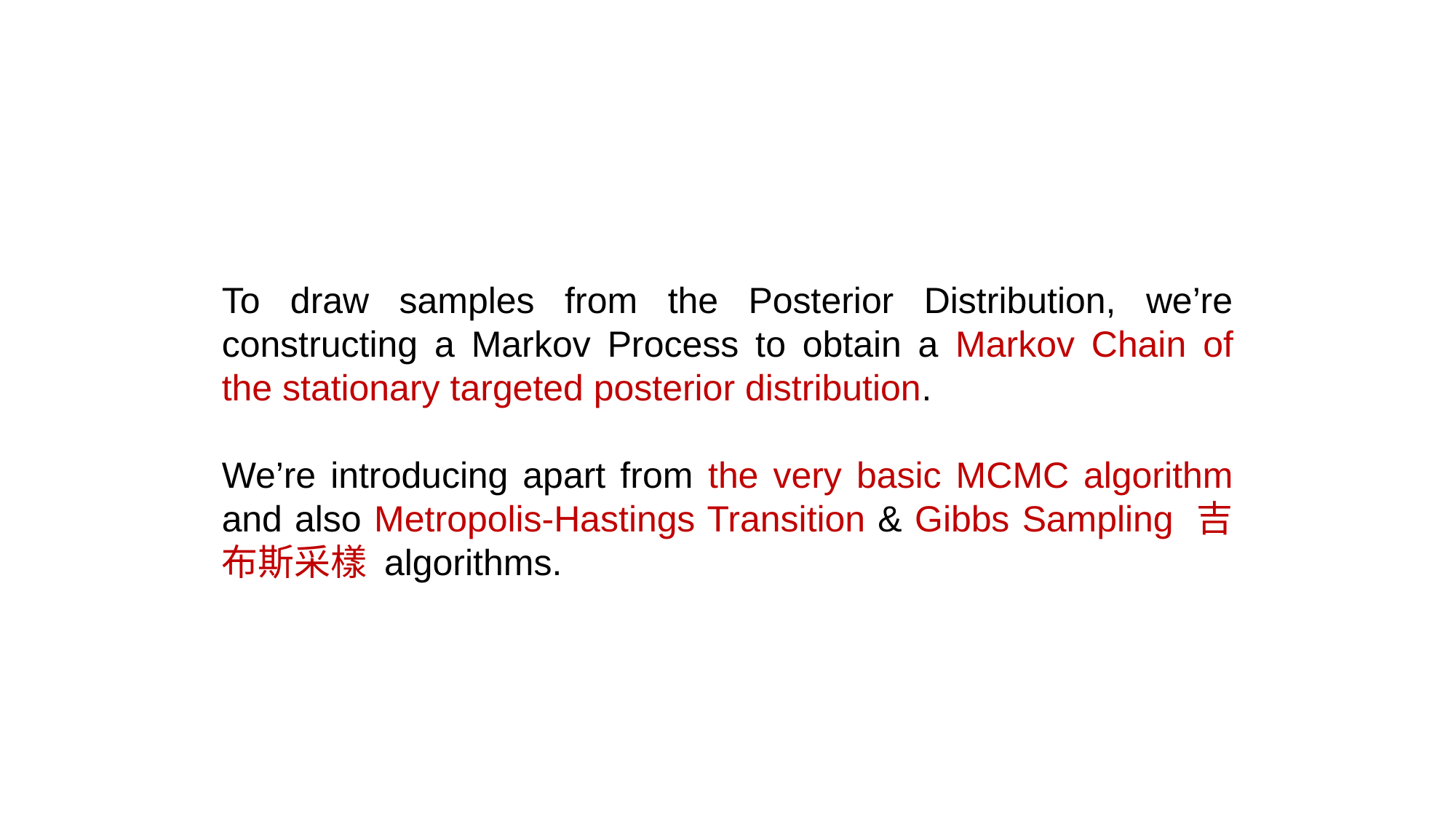

To draw samples from the Posterior Distribution, we’re constructing a Markov Process to obtain a Markov Chain of the stationary targeted posterior distribution.

We’re introducing apart from the very basic MCMC algorithm and also Metropolis-Hastings Transition & Gibbs Sampling 吉布斯采樣 algorithms.